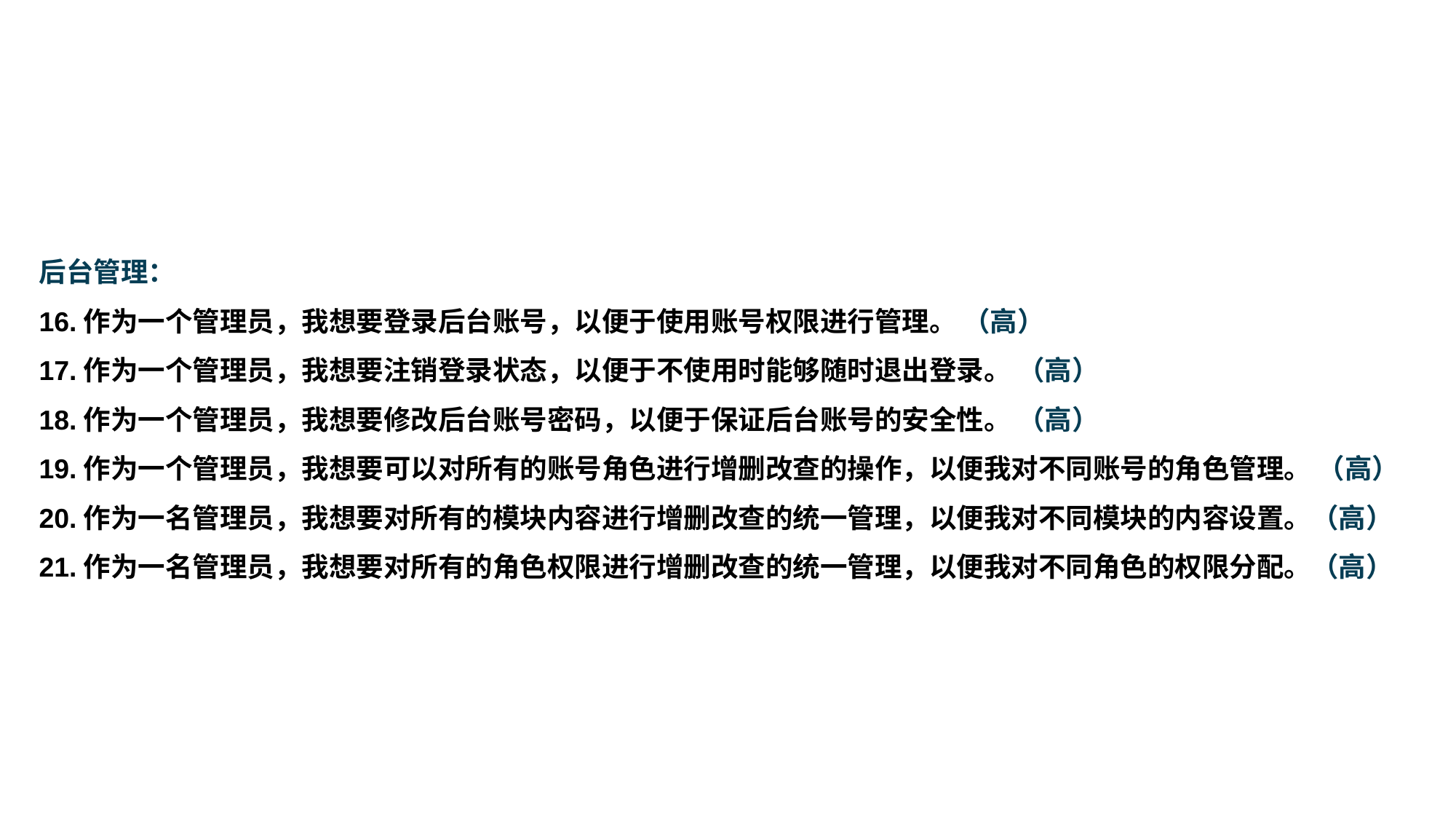

后台管理：
16.作为一个管理员，我想要登录后台账号，以便于使用账号权限进行管理。 （高）
17.作为一个管理员，我想要注销登录状态，以便于不使用时能够随时退出登录。 （高）
18.作为一个管理员，我想要修改后台账号密码，以便于保证后台账号的安全性。 （高）
19.作为一个管理员，我想要可以对所有的账号角色进行增删改查的操作，以便我对不同账号的角色管理。 （高）
20.作为一名管理员，我想要对所有的模块内容进行增删改查的统一管理，以便我对不同模块的内容设置。（高）
21.作为一名管理员，我想要对所有的角色权限进行增删改查的统一管理，以便我对不同角色的权限分配。（高）